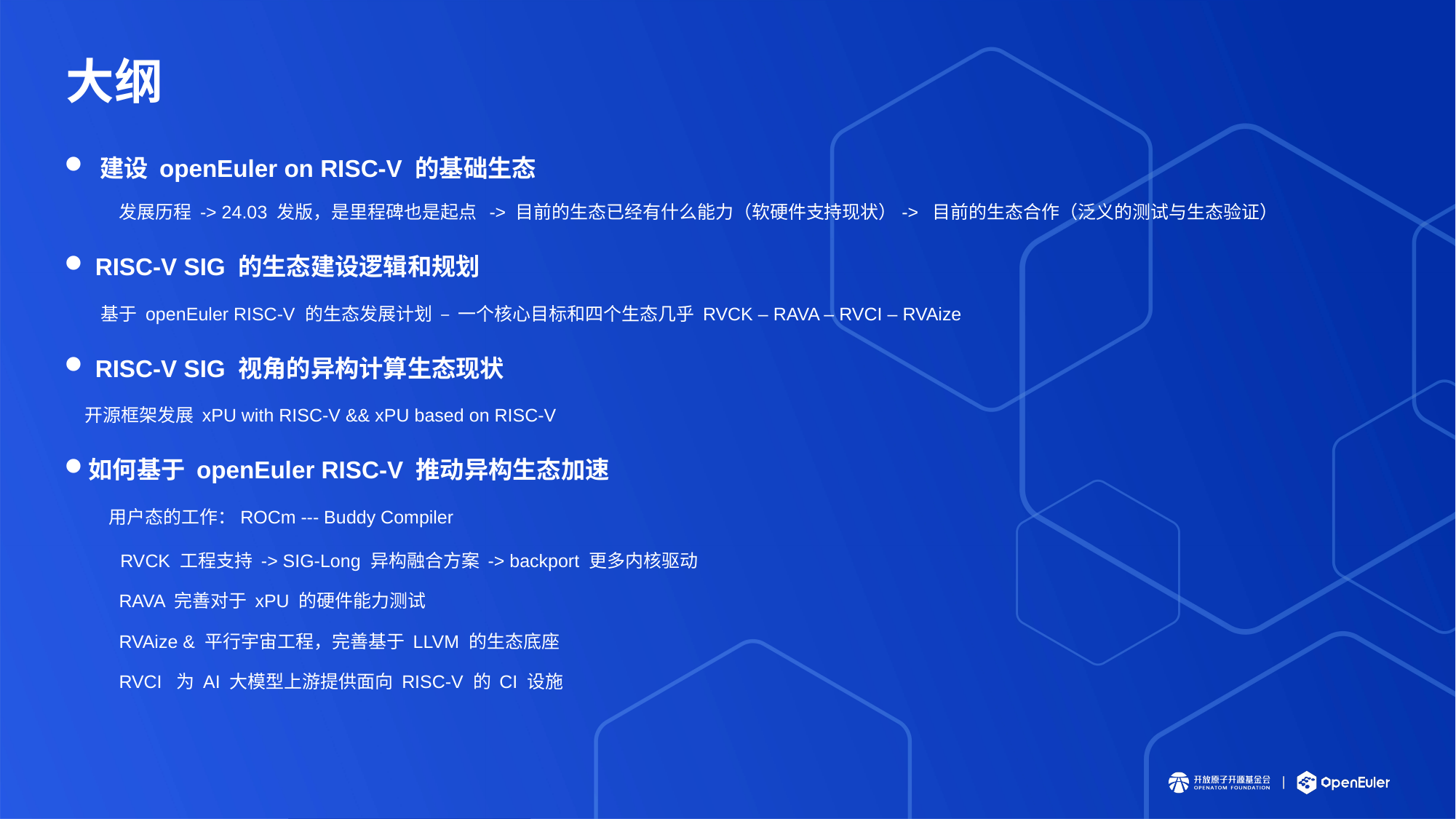

# 大纲
 建设 openEuler on RISC-V 的基础生态
发展历程 -> 24.03 发版，是里程碑也是起点  -> 目前的生态已经有什么能力（软硬件支持现状）->  目前的生态合作（泛义的测试与生态验证）
 RISC-V SIG 的生态建设逻辑和规划
        基于 openEuler RISC-V 的生态发展计划  –  一个核心目标和四个生态几乎 RVCK – RAVA – RVCI – RVAize
 RISC-V SIG 视角的异构计算生态现状
    开源框架发展 xPU with RISC-V && xPU based on RISC-V
如何基于 openEuler RISC-V 推动异构生态加速
          用户态的工作：ROCm --- Buddy Compiler
           RVCK 工程支持 -> SIG-Long 异构融合方案 -> backport 更多内核驱动
RAVA 完善对于 xPU 的硬件能力测试
RVAize & 平行宇宙工程，完善基于 LLVM 的生态底座
RVCI  为 AI 大模型上游提供面向 RISC-V 的 CI 设施